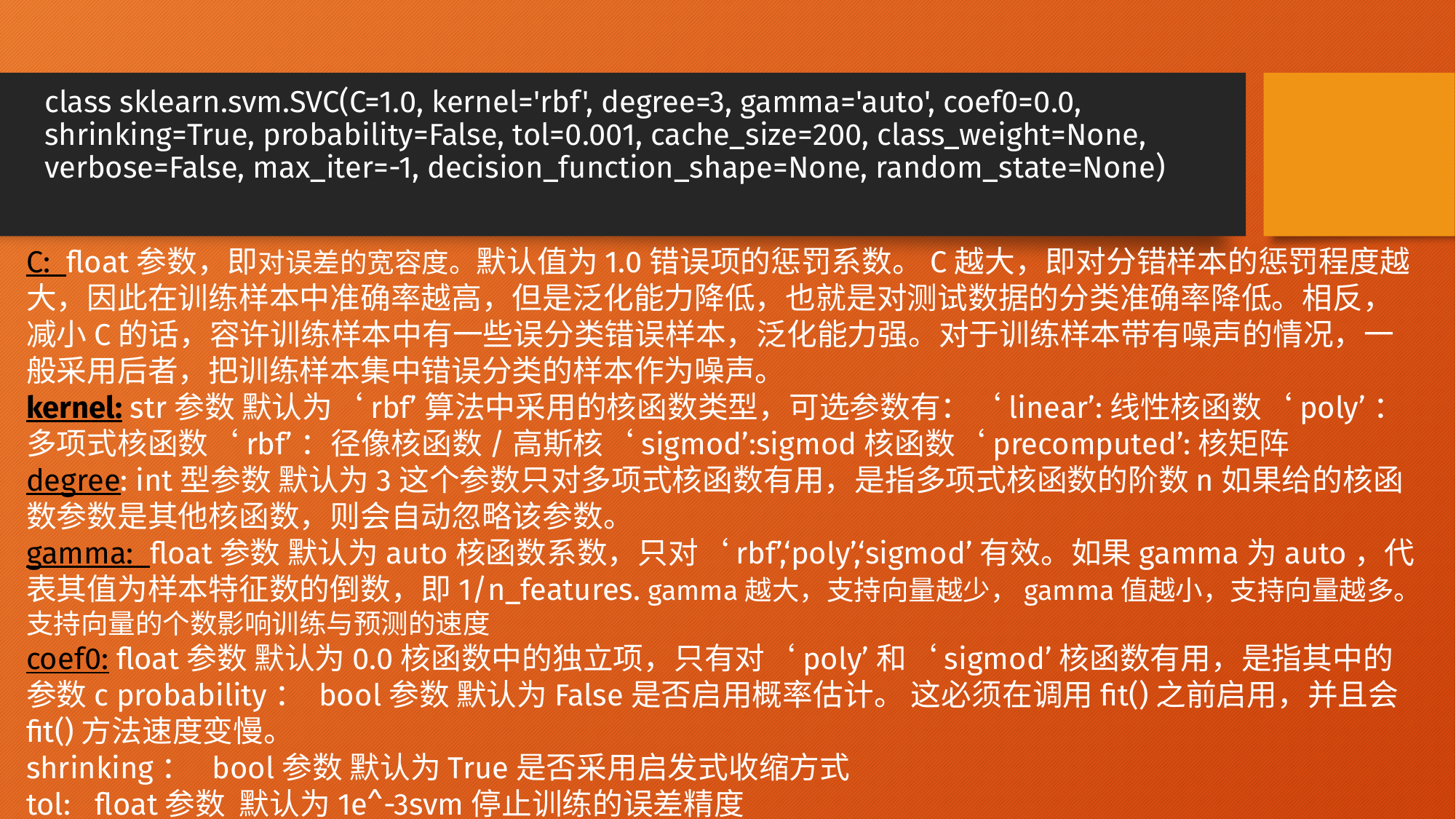

# class sklearn.svm.SVC(C=1.0, kernel='rbf', degree=3, gamma='auto', coef0=0.0, shrinking=True, probability=False, tol=0.001, cache_size=200, class_weight=None, verbose=False, max_iter=-1, decision_function_shape=None, random_state=None)
C:  float参数，即对误差的宽容度。默认值为1.0错误项的惩罚系数。C越大，即对分错样本的惩罚程度越大，因此在训练样本中准确率越高，但是泛化能力降低，也就是对测试数据的分类准确率降低。相反，减小C的话，容许训练样本中有一些误分类错误样本，泛化能力强。对于训练样本带有噪声的情况，一般采用后者，把训练样本集中错误分类的样本作为噪声。
kernel: str参数 默认为‘rbf’算法中采用的核函数类型，可选参数有：‘linear’:线性核函数‘poly’：多项式核函数‘rbf’：径像核函数/高斯核‘sigmod’:sigmod核函数‘precomputed’:核矩阵
degree: int型参数 默认为3这个参数只对多项式核函数有用，是指多项式核函数的阶数n如果给的核函数参数是其他核函数，则会自动忽略该参数。
gamma:  float参数 默认为auto核函数系数，只对‘rbf’,‘poly’,‘sigmod’有效。如果gamma为auto，代表其值为样本特征数的倒数，即1/n_features. gamma越大，支持向量越少，gamma值越小，支持向量越多。支持向量的个数影响训练与预测的速度
coef0: float参数 默认为0.0核函数中的独立项，只有对‘poly’和‘sigmod’核函数有用，是指其中的参数c probability： bool参数 默认为False是否启用概率估计。 这必须在调用fit()之前启用，并且会fit()方法速度变慢。
shrinking：  bool参数 默认为True是否采用启发式收缩方式
tol:   float参数  默认为1e^-3svm停止训练的误差精度